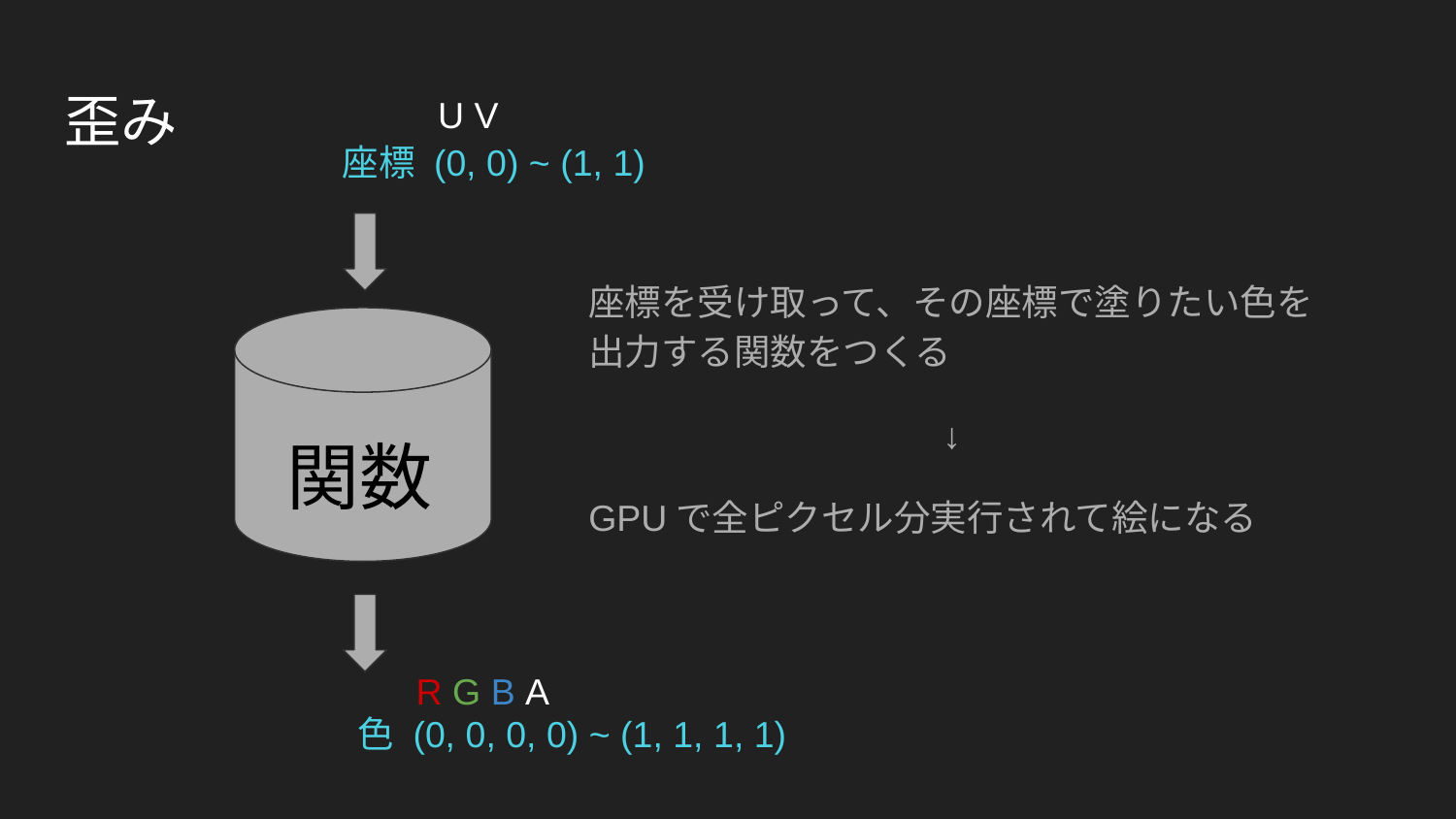

# 歪み
U V
座標 (0, 0) ~ (1, 1)

座標を受け取って、その座標で塗りたい色を出力する関数をつくる
↓
GPUで全ピクセル分実行されて絵になる

関数

R G B A
色 (0, 0, 0, 0) ~ (1, 1, 1, 1)